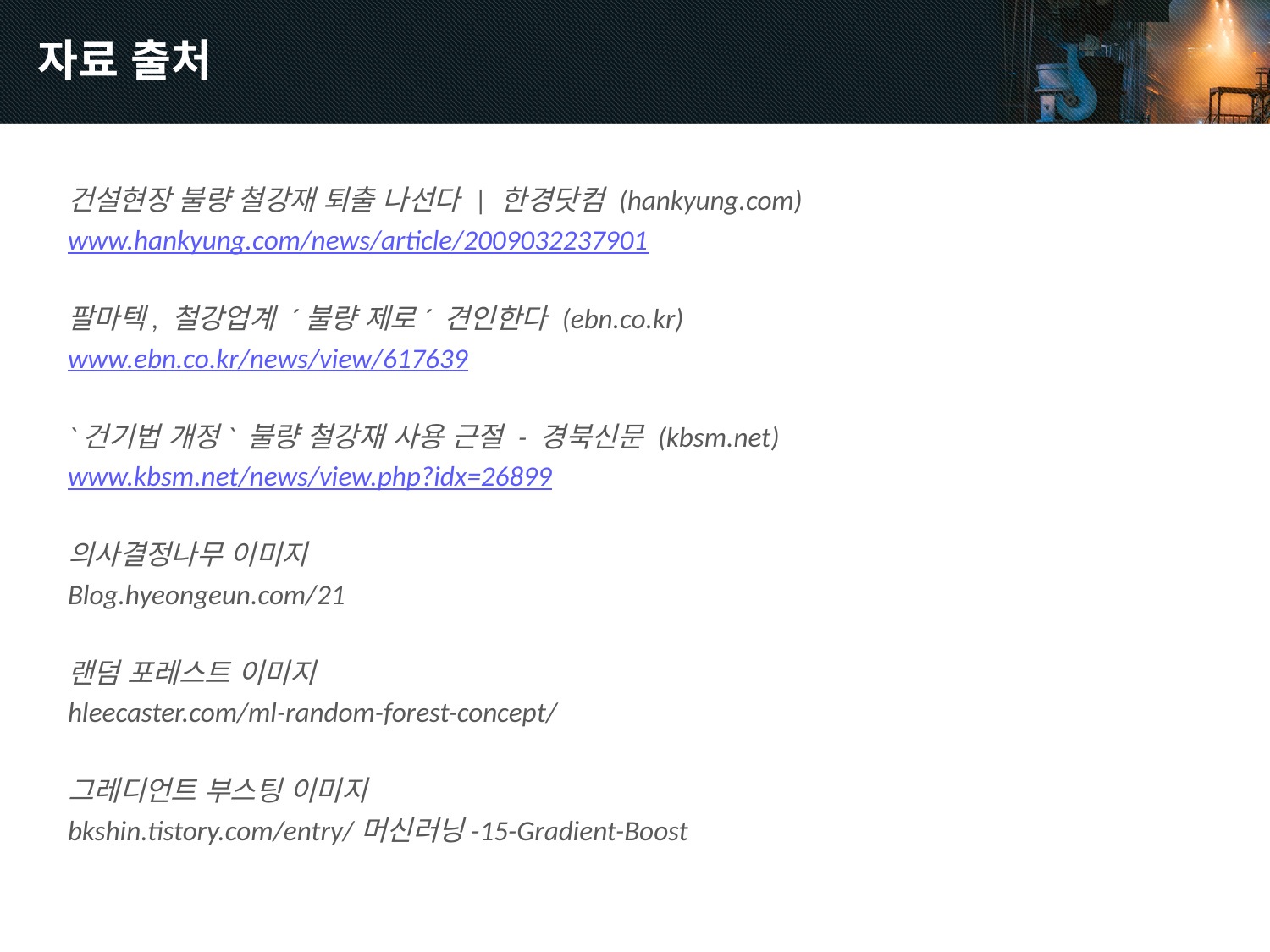

# 자료 출처
건설현장 불량 철강재 퇴출 나선다 | 한경닷컴 (hankyung.com)
www.hankyung.com/news/article/2009032237901

팔마텍, 철강업계 ´불량 제로´ 견인한다 (ebn.co.kr)
www.ebn.co.kr/news/view/617639

`건기법 개정` 불량 철강재 사용 근절 - 경북신문 (kbsm.net)
www.kbsm.net/news/view.php?idx=26899

의사결정나무 이미지
Blog.hyeongeun.com/21

랜덤 포레스트 이미지
hleecaster.com/ml-random-forest-concept/

그레디언트 부스팅 이미지
bkshin.tistory.com/entry/머신러닝-15-Gradient-Boost